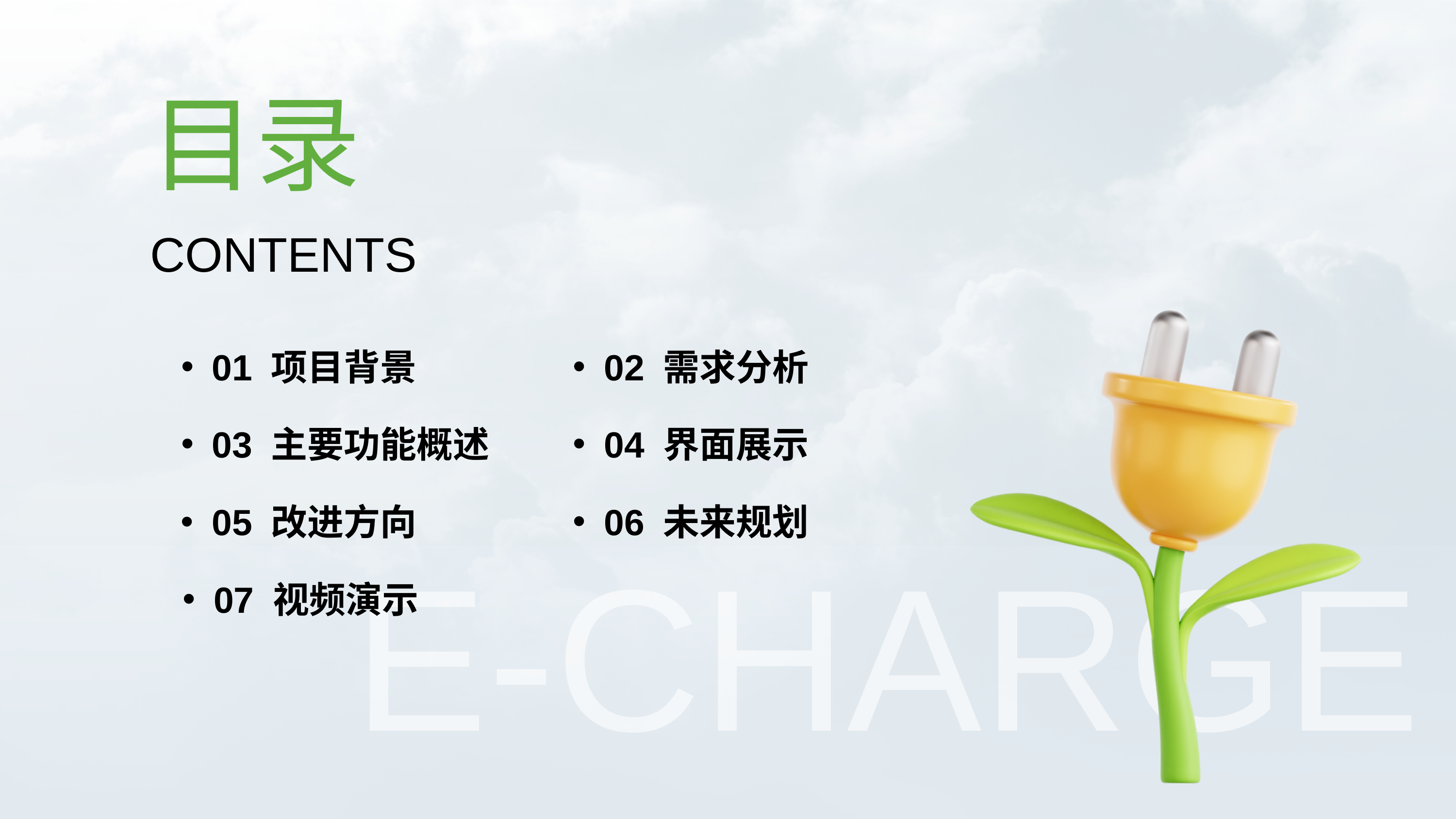

目录
CONTENTS

01 项目背景
02 需求分析
03 主要功能概述
04 界面展示
06 未来规划
05 改进方向
07 视频演示
E-CHARGE